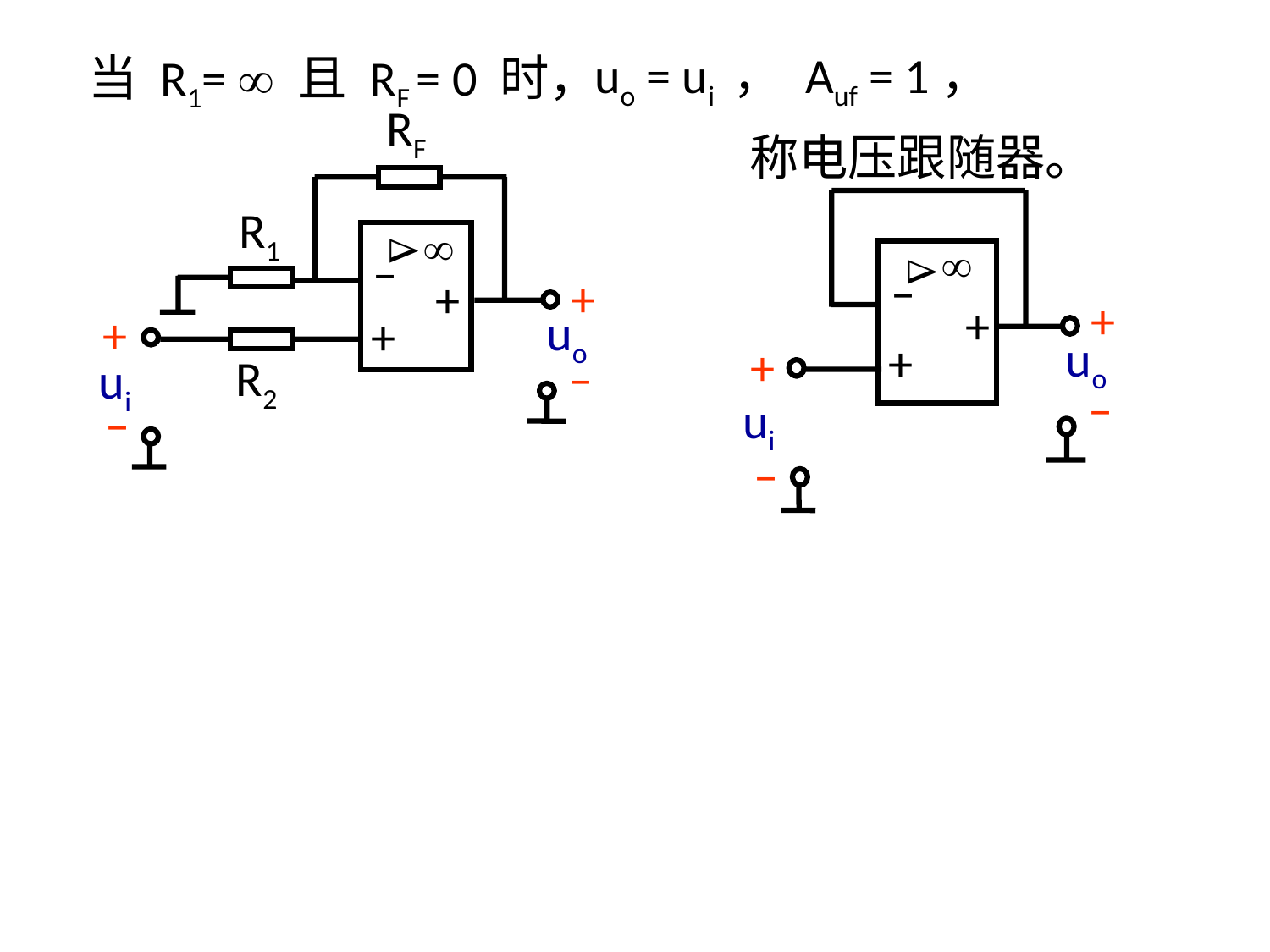

uo = ui ， Auf = 1，
             称电压跟随器。
 当 R1= ∞ 且 RF = 0 时，
RF

R1
∞
Δ

–
+
+

uo
+
+

R2
–
ui

–

∞
Δ

–
+
+

uo
+

+

–
ui

–